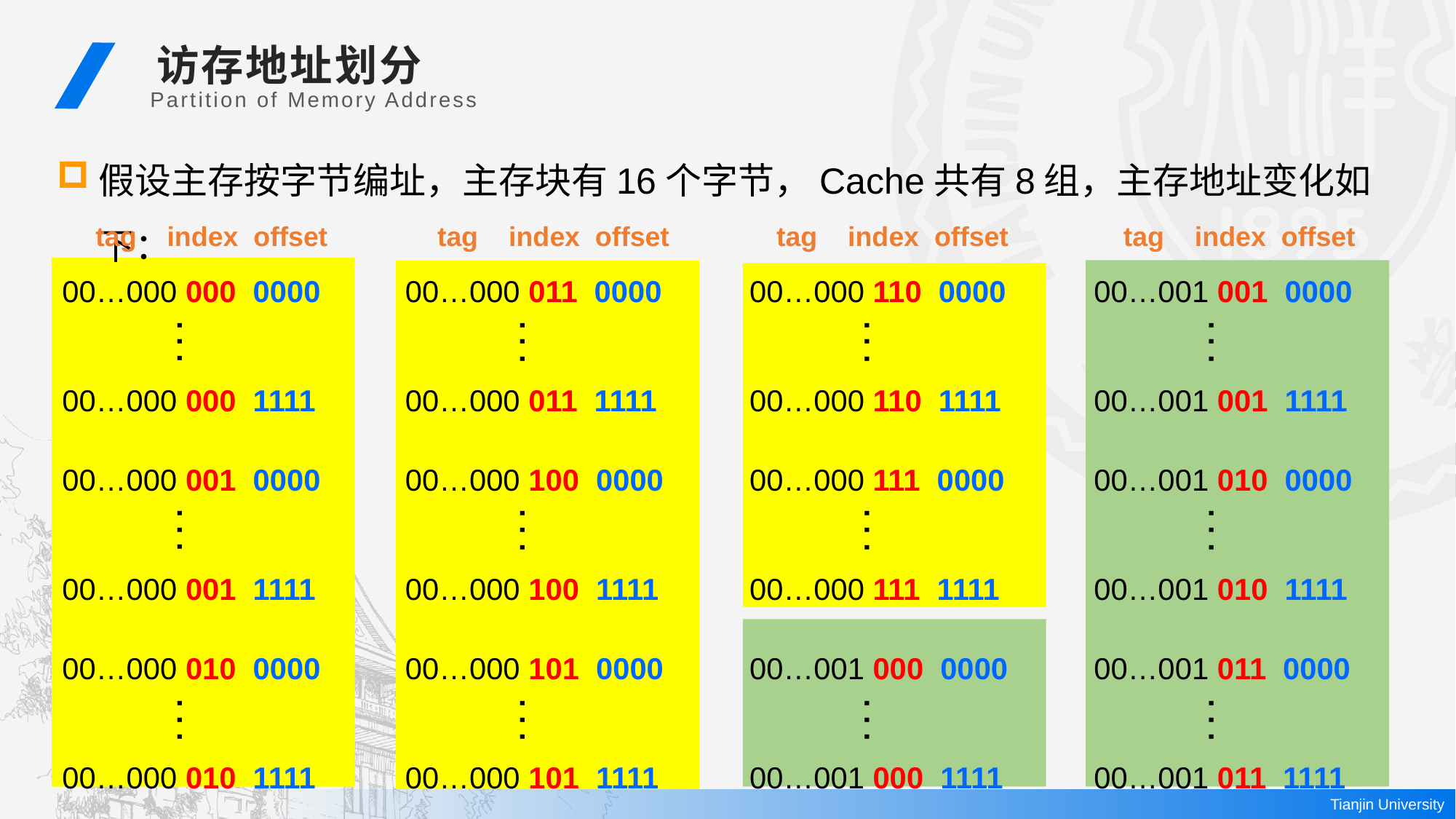

访存地址划分
  Partition of Memory Address
假设主存按字节编址，主存块有16个字节，Cache共有8组，主存地址变化如下：
  tag    index  offset
  tag    index  offset
  tag    index  offset
  tag    index  offset
00…001 001  0000

00…001 001  1111
. . .
00…000 000  0000

00…000 000  1111
. . .
00…000 011  0000

00…000 011  1111
. . .
00…000 110  0000

00…000 110  1111
. . .

00…001 010  0000

00…001 010  1111
. . .
00…000 001  0000

00…000 001  1111
. . .
00…000 100  0000

00…000 100  1111
. . .
00…000 111  0000

00…000 111  1111
. . .

00…001 011  0000

00…001 011  1111
. . .
00…000 010  0000

00…000 010  1111
. . .
00…000 101  0000

00…000 101  1111
. . .
00…001 000  0000

00…001 000  1111
. . .